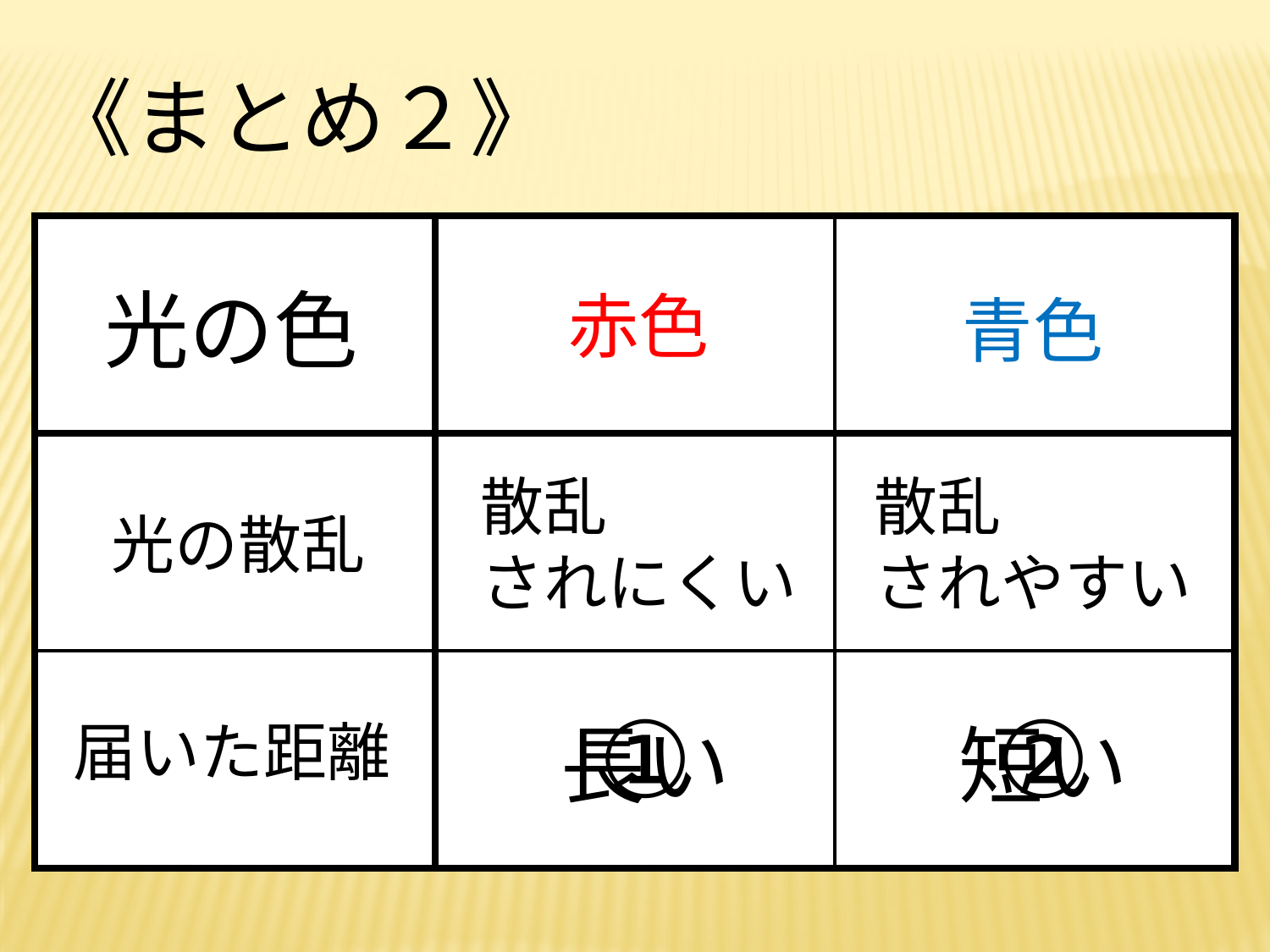

《まとめ２》
|  |  |  |
| --- | --- | --- |
|  |  |  |
|  |  |  |
光の色
赤色
青色
散乱
されにくい
散乱
されやすい
光の散乱
②
①
届いた距離
長い
短い